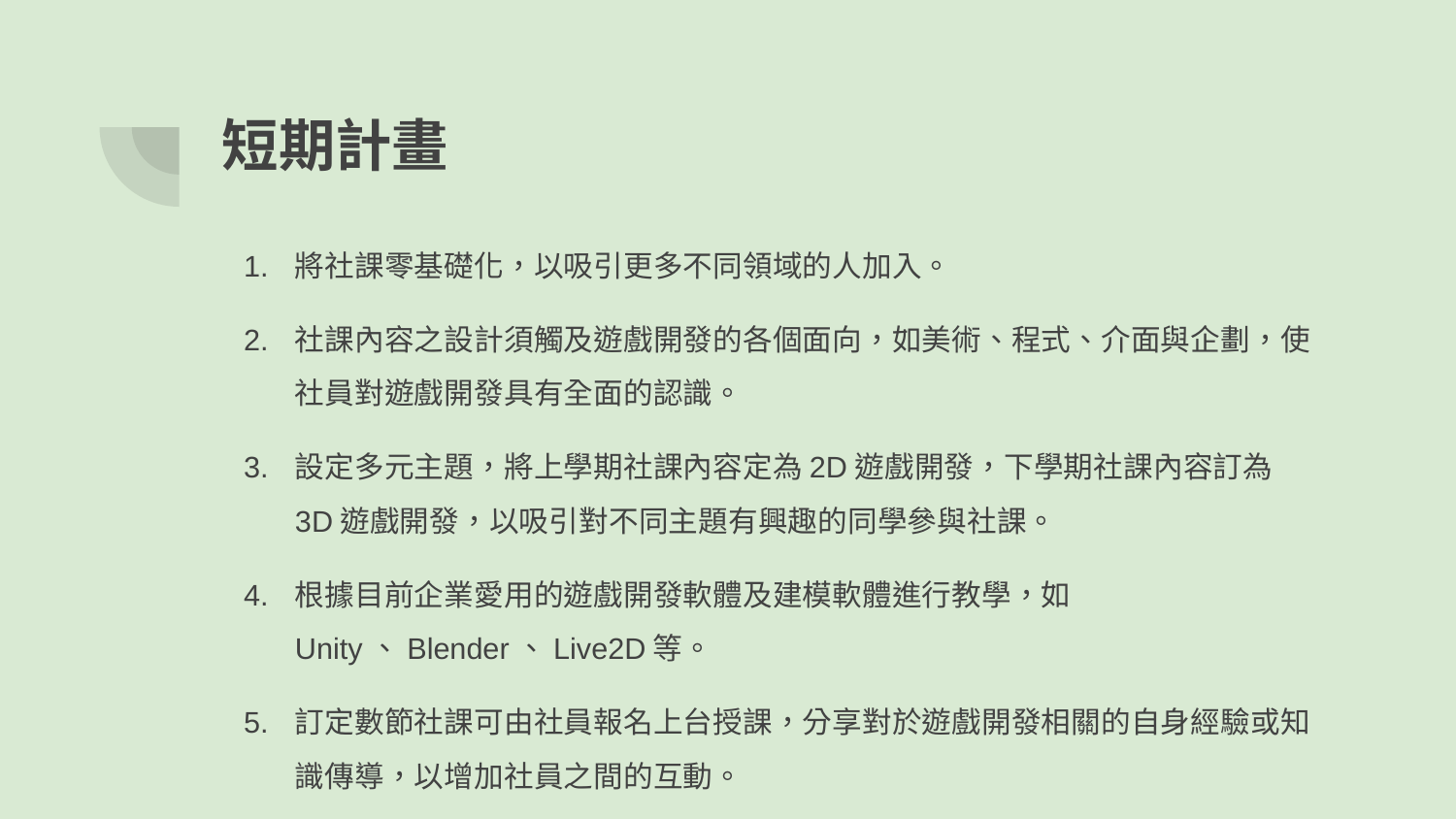

# 短期計畫
將社課零基礎化，以吸引更多不同領域的人加入。
社課內容之設計須觸及遊戲開發的各個面向，如美術、程式、介面與企劃，使社員對遊戲開發具有全面的認識。
設定多元主題，將上學期社課內容定為2D遊戲開發，下學期社課內容訂為3D遊戲開發，以吸引對不同主題有興趣的同學參與社課。
根據目前企業愛用的遊戲開發軟體及建模軟體進行教學，如Unity、Blender、Live2D等。
訂定數節社課可由社員報名上台授課，分享對於遊戲開發相關的自身經驗或知識傳導，以增加社員之間的互動。